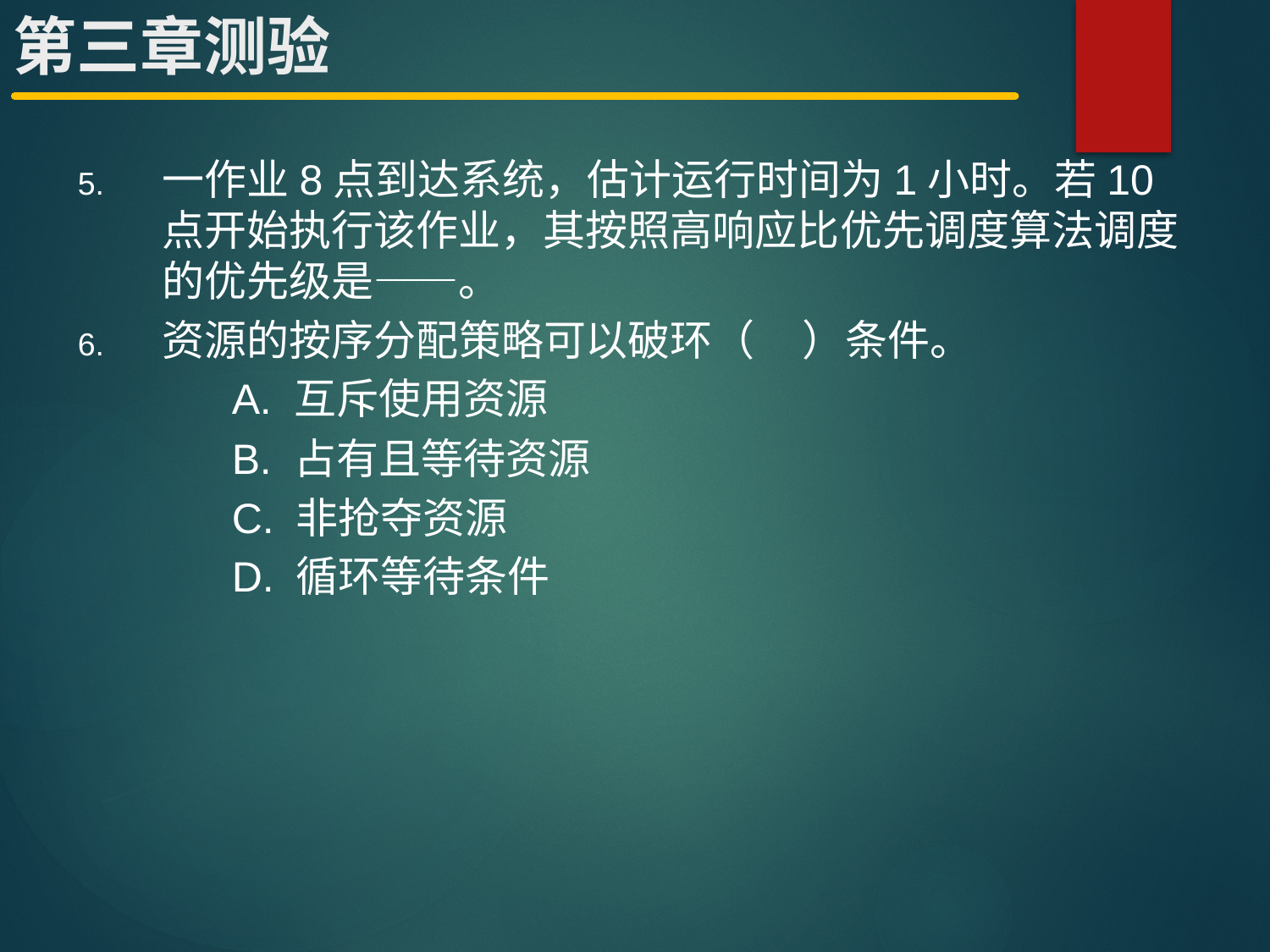

# 第三章测验
一作业8点到达系统，估计运行时间为1小时。若10点开始执行该作业，其按照高响应比优先调度算法调度的优先级是——。
资源的按序分配策略可以破环（     ）条件。
             A. 互斥使用资源
             B. 占有且等待资源
             C. 非抢夺资源
             D. 循环等待条件